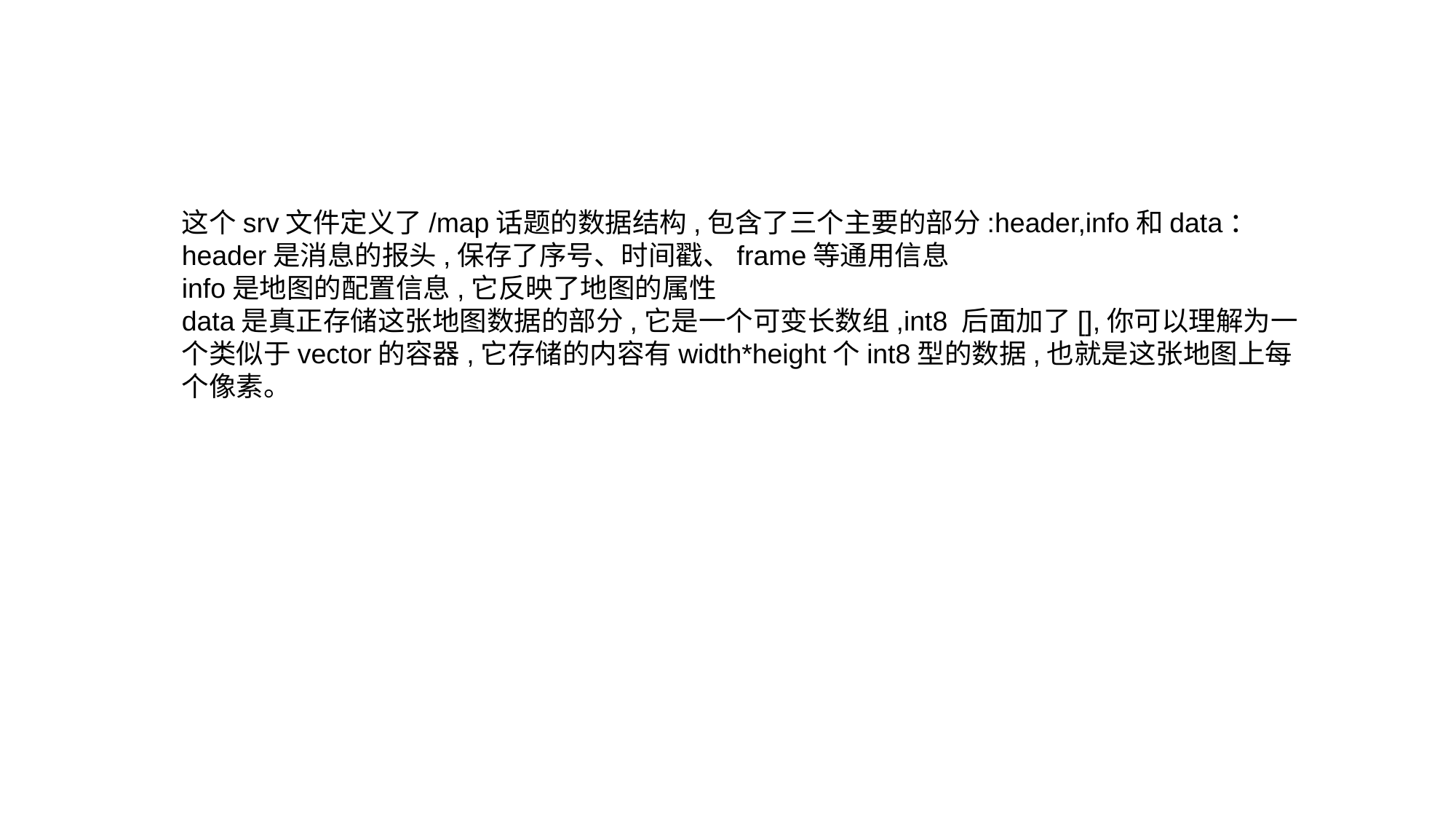

这个srv文件定义了/map话题的数据结构,包含了三个主要的部分:header,info和data：
header是消息的报头,保存了序号、时间戳、frame等通用信息
info是地图的配置信息,它反映了地图的属性
data是真正存储这张地图数据的部分,它是一个可变长数组,int8 后面加了[],你可以理解为一个类似于vector的容器,它存储的内容有width*height个int8型的数据,也就是这张地图上每个像素。